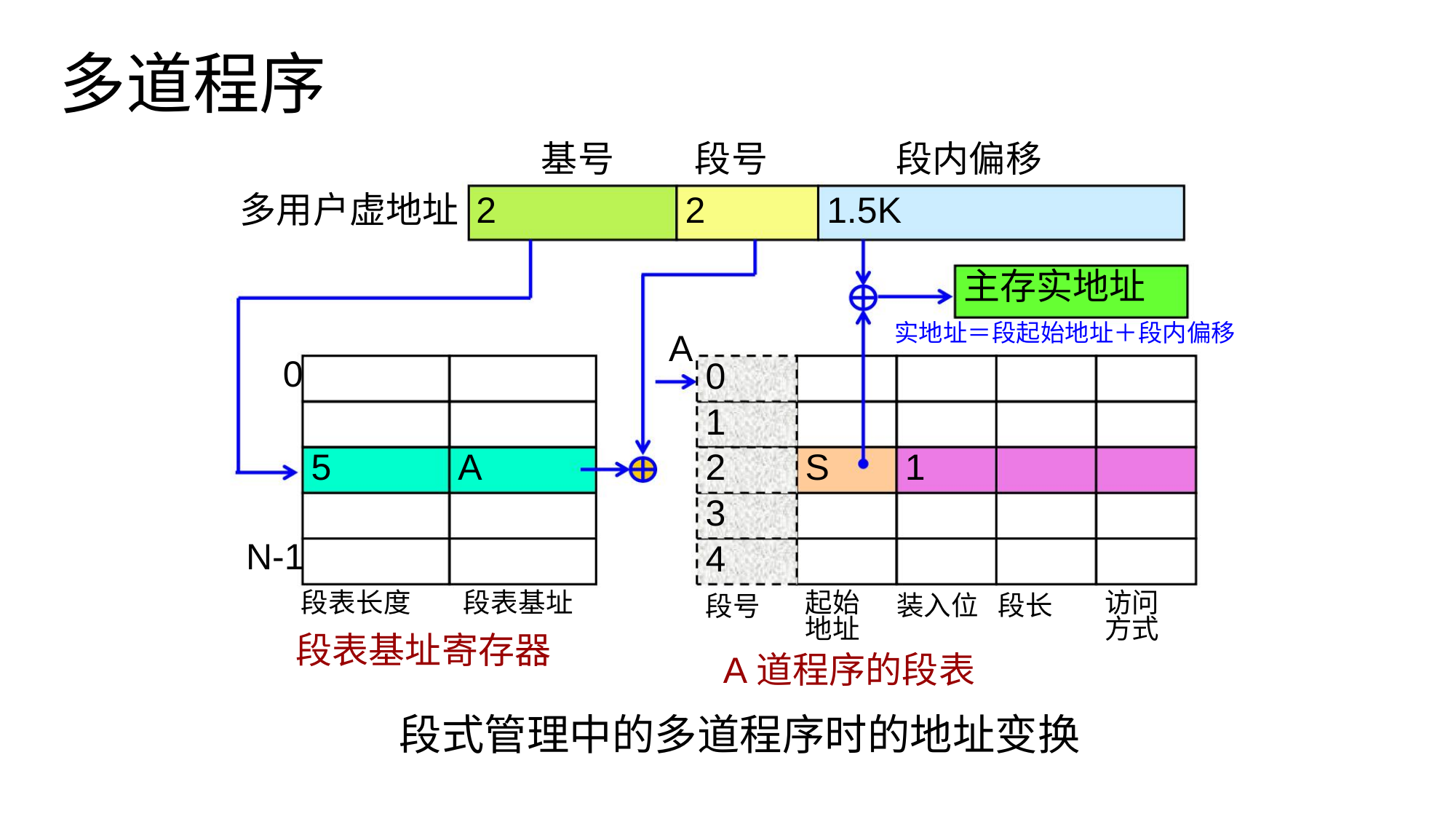

多道程序
基号 段号 段内偏移
1.5K
多用户虚地址 2
2
主存实地址
实地址＝段起始地址＋段内偏移
A
0
0
1
5
A
2
S
1
3
N-1
4
段表长度 段表基址
起始
地址
访问
方式
装入位 段长
段号
段表基址寄存器
A道程序的段表
段式管理中的多道程序时的地址变换